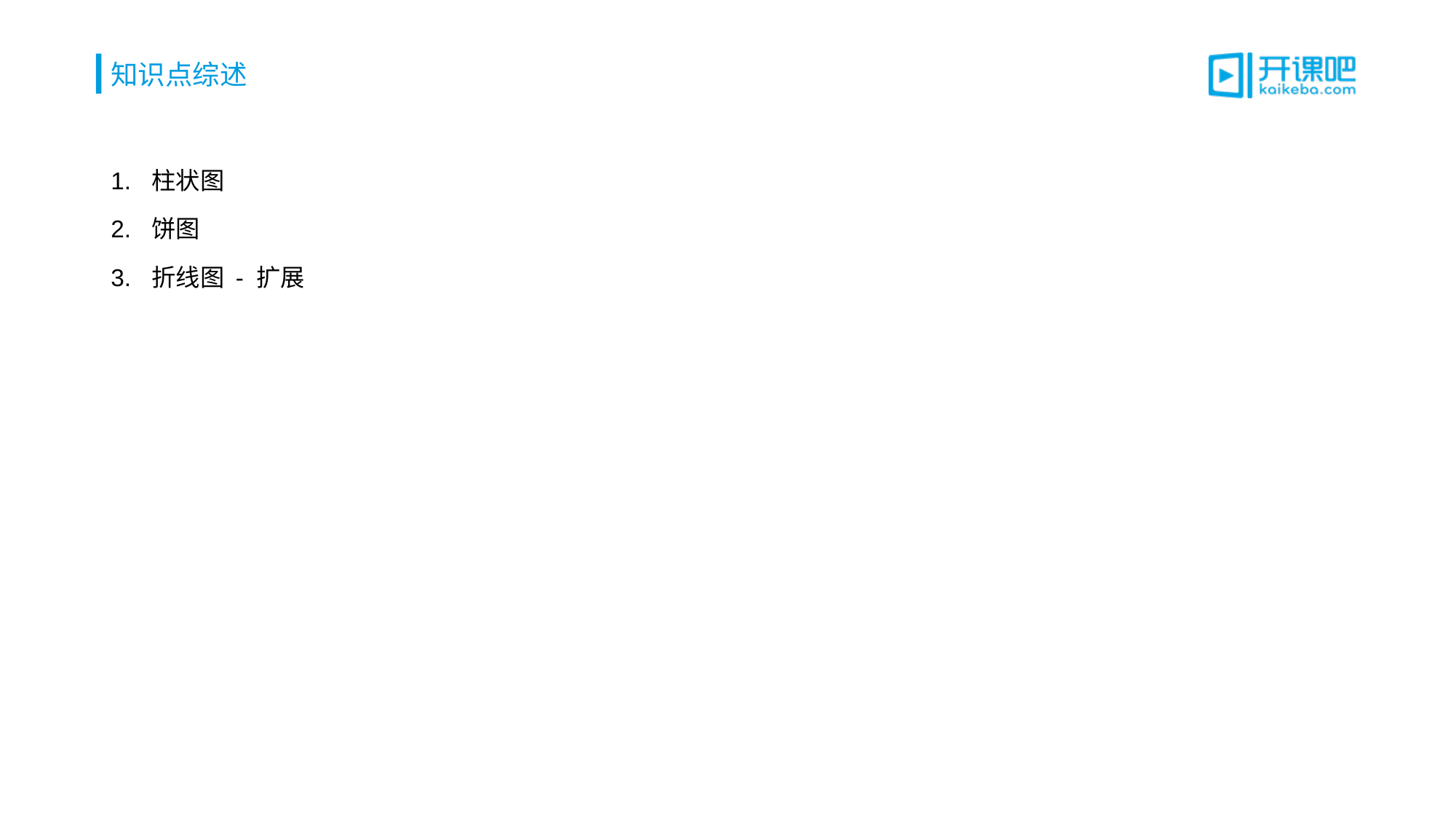

# 知识点综述
柱状图
饼图
折线图 - 扩展